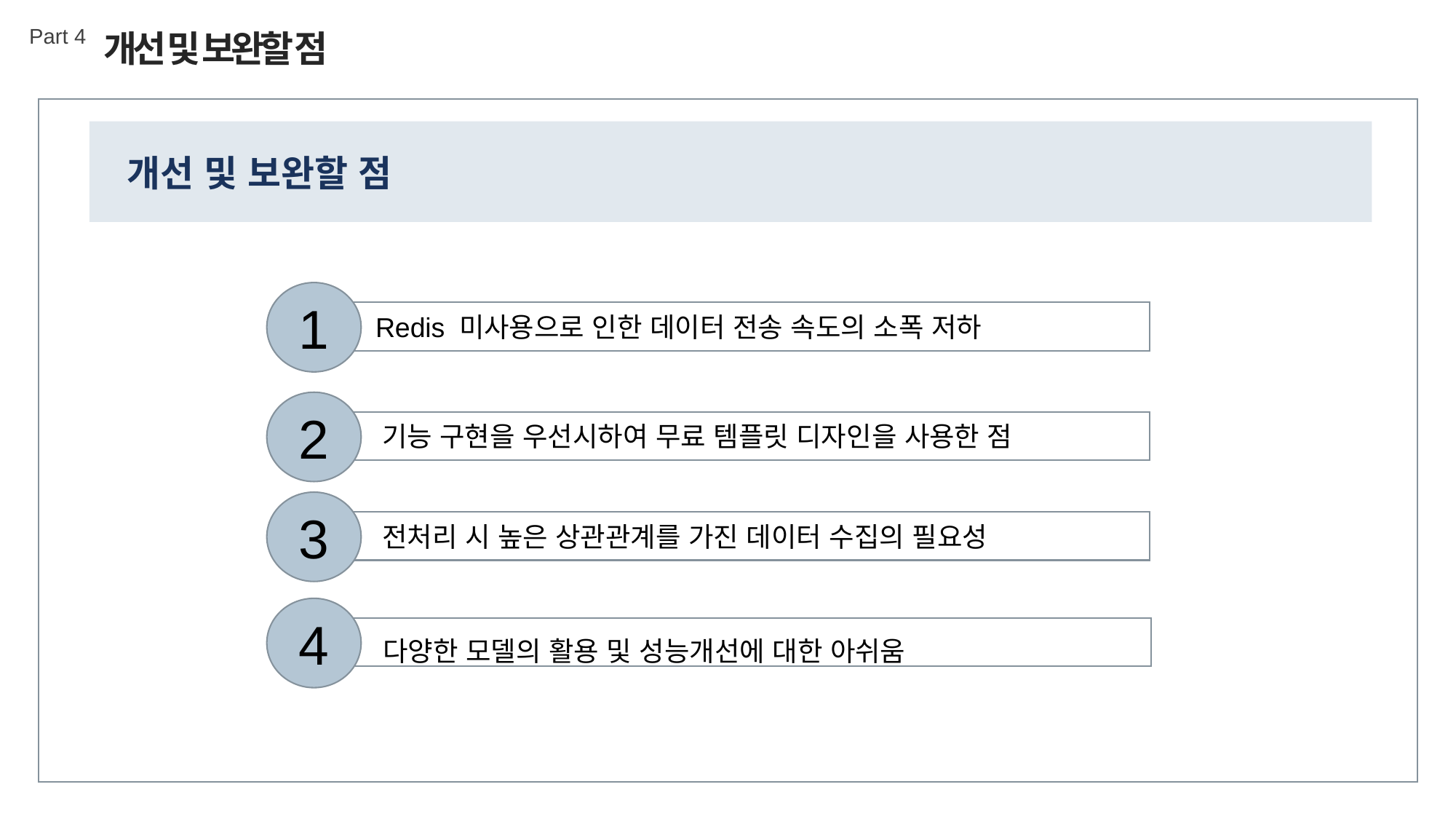

Part 4
개선 및 보완할 점

개선 및 보완할 점
1
  Redis 미사용으로 인한 데이터 전송 속도의 소폭 저하
2
  기능 구현을 우선시하여 무료 템플릿 디자인을 사용한 점
3
  전처리 시 높은 상관관계를 가진 데이터 수집의 필요성
4
  다양한 모델의 활용 및 성능개선에 대한 아쉬움